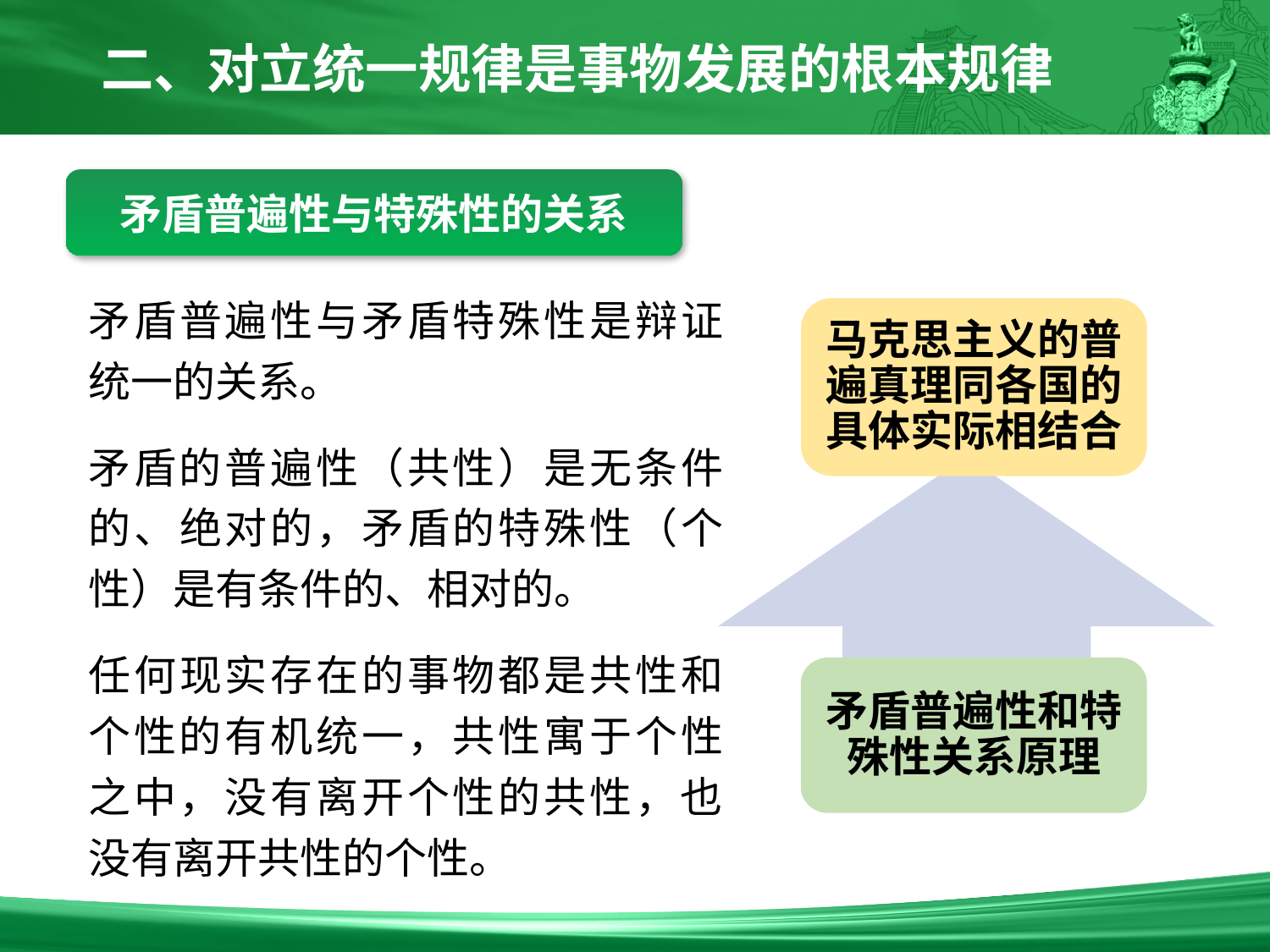

二、对立统一规律是事物发展的根本规律
矛盾普遍性与特殊性的关系
矛盾普遍性与矛盾特殊性是辩证统一的关系。
矛盾的普遍性（共性）是无条件的、绝对的，矛盾的特殊性（个性）是有条件的、相对的。
任何现实存在的事物都是共性和个性的有机统一，共性寓于个性之中，没有离开个性的共性，也没有离开共性的个性。
马克思主义的普遍真理同各国的具体实际相结合

矛盾普遍性和特殊性关系原理